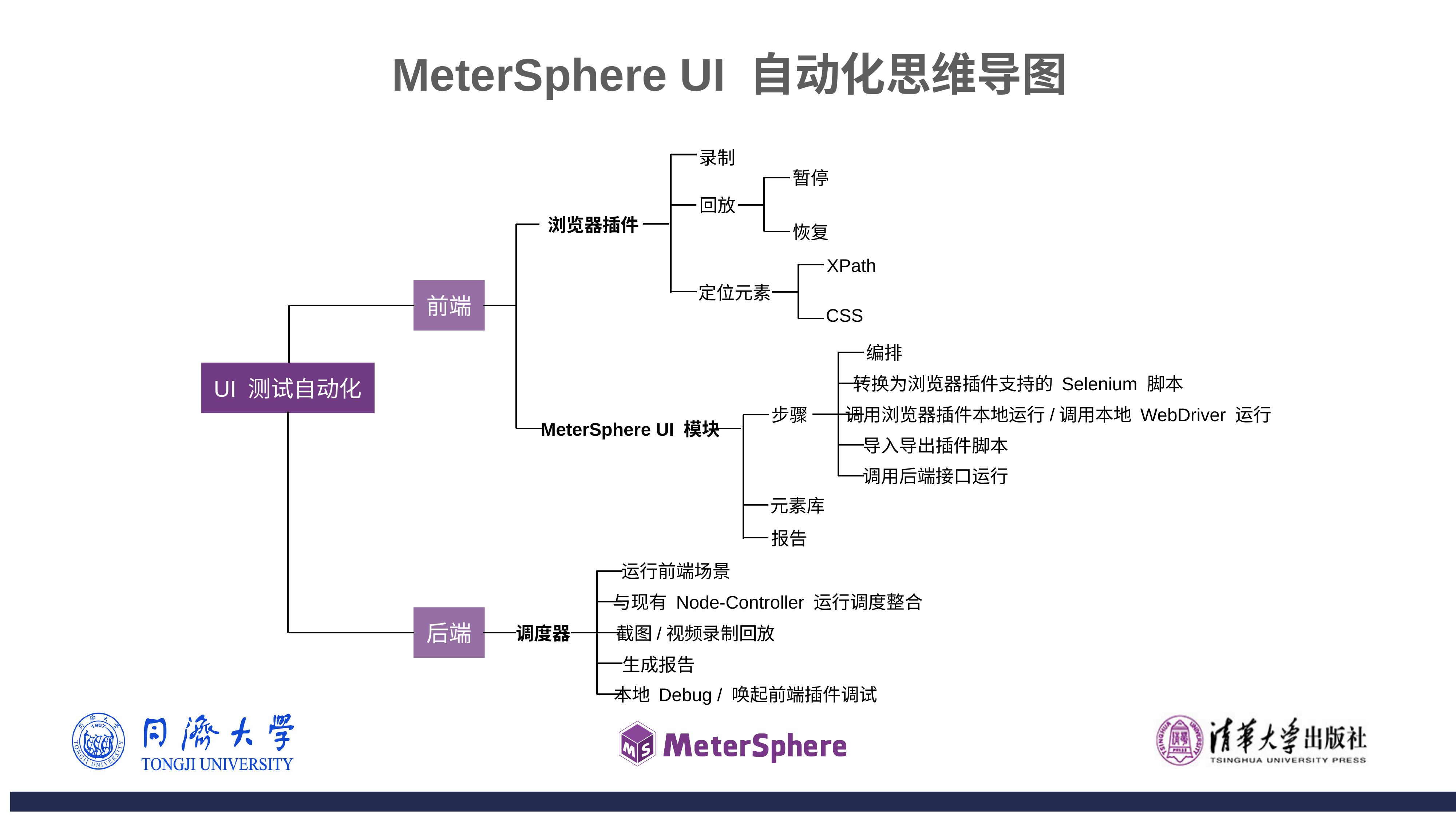

MeterSphere UI 自动化思维导图
录制

暂停

回放

浏览器插件
恢复

XPath

定位元素
前端

CSS

编排

UI 测试自动化
转换为浏览器插件支持的 Selenium 脚本

调用浏览器插件本地运行/调用本地 WebDriver 运行
步骤

MeterSphere UI 模块

导入导出插件脚本

调用后端接口运行

元素库

报告

运行前端场景

与现有 Node-Controller 运行调度整合

后端
截图/视频录制回放
调度器

生成报告

本地 Debug / 唤起前端插件调试